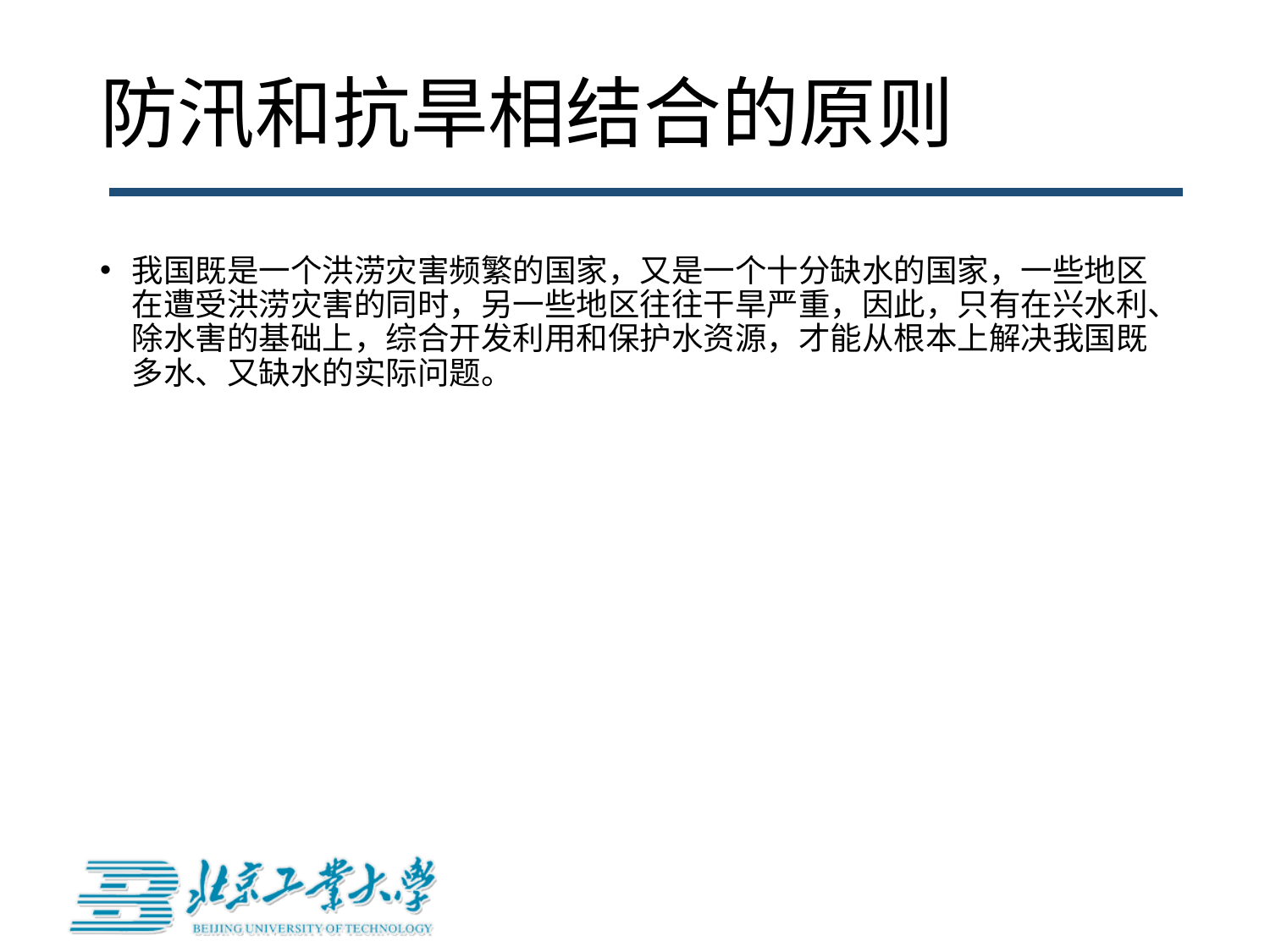

# 防汛和抗旱相结合的原则
我国既是一个洪涝灾害频繁的国家，又是一个十分缺水的国家，一些地区在遭受洪涝灾害的同时，另一些地区往往干旱严重，因此，只有在兴水利、除水害的基础上，综合开发利用和保护水资源，才能从根本上解决我国既多水、又缺水的实际问题。